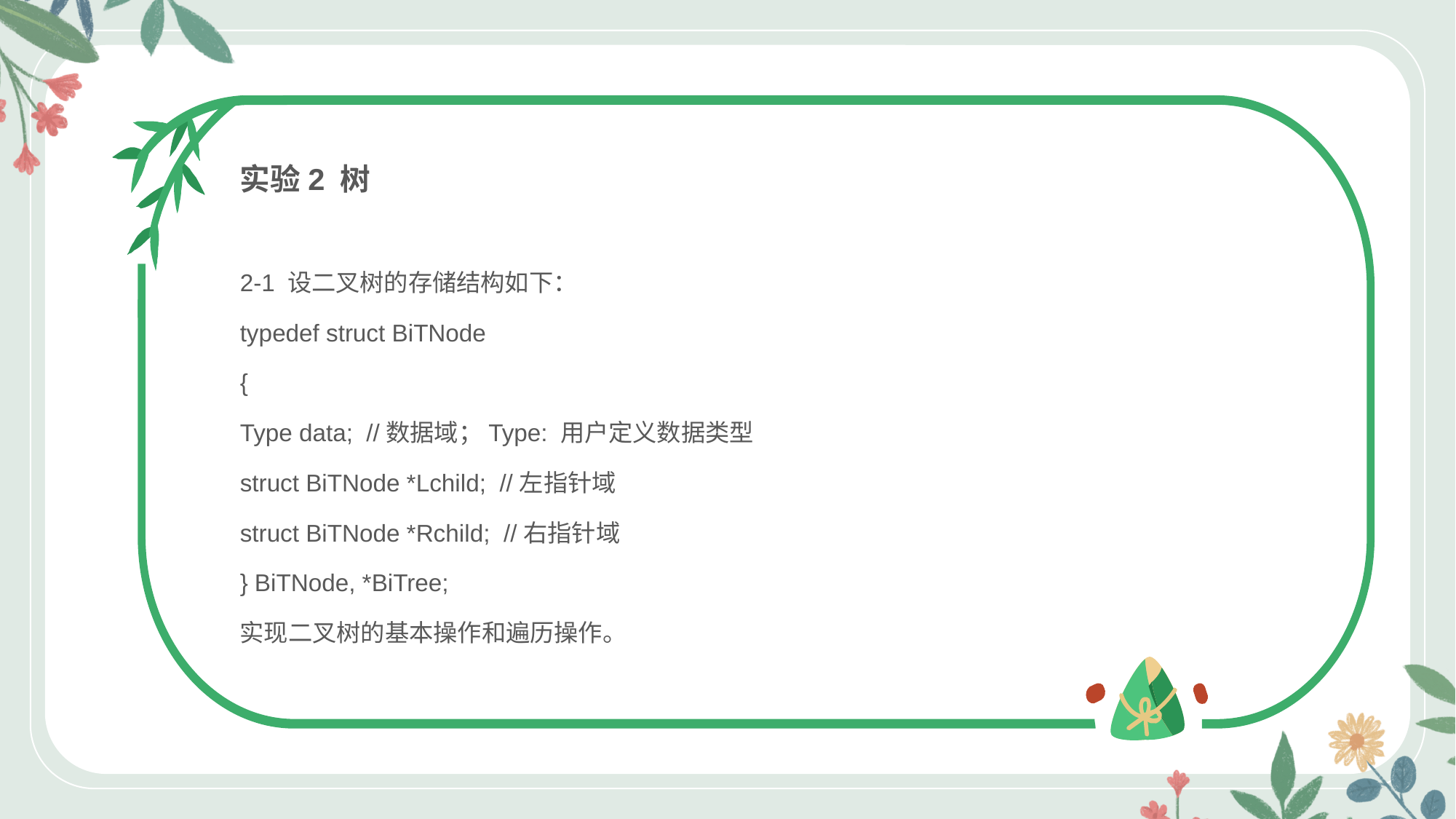

实验2 树

2-1 设二叉树的存储结构如下：
typedef struct BiTNode
{
Type data;  //数据域；Type: 用户定义数据类型
struct BiTNode *Lchild;  //左指针域
struct BiTNode *Rchild;  //右指针域
} BiTNode, *BiTree;
实现二叉树的基本操作和遍历操作。